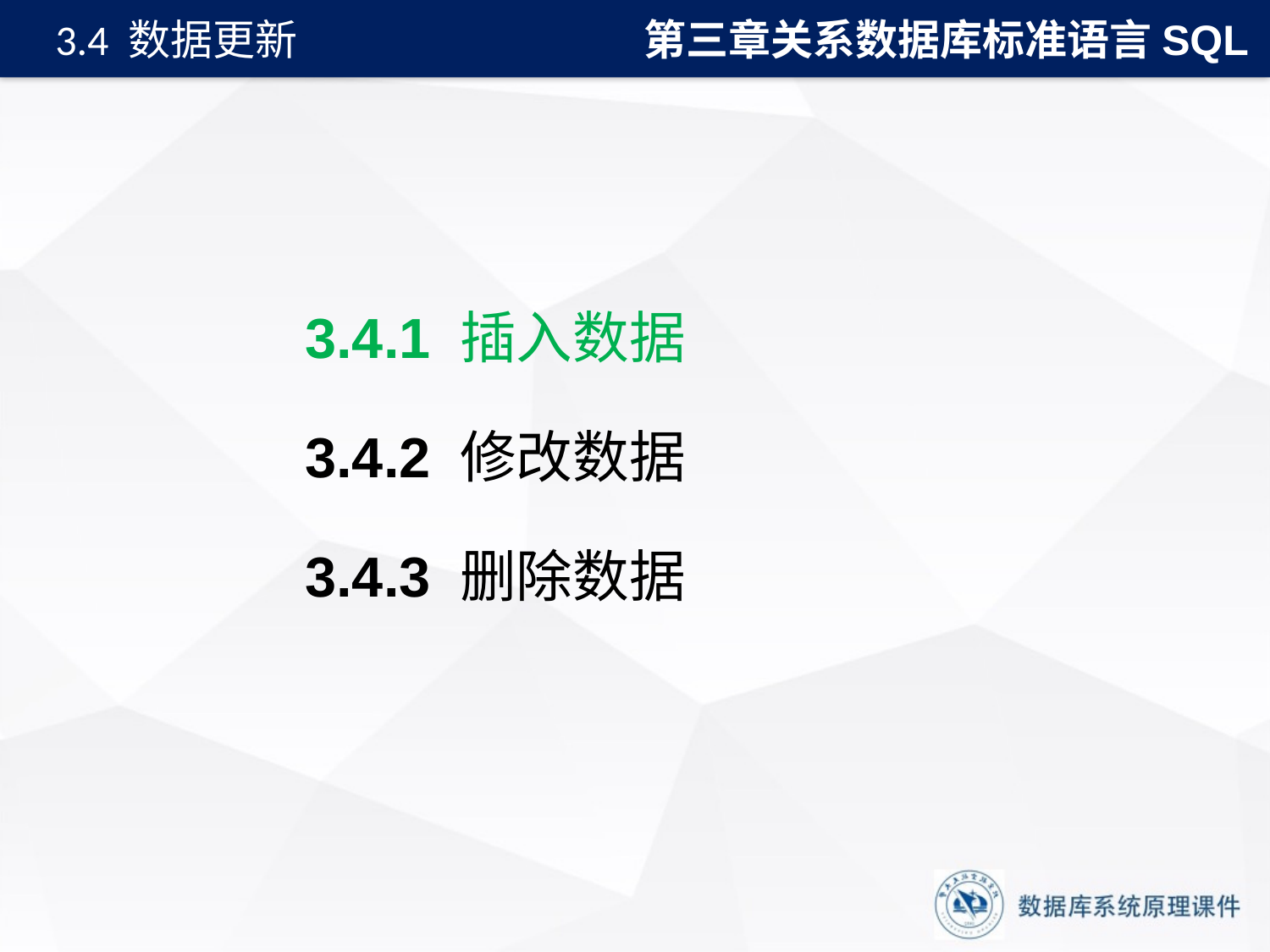

第三章关系数据库标准语言SQL
3.4 数据更新
 3.4.1 插入数据
 3.4.2 修改数据
 3.4.3 删除数据